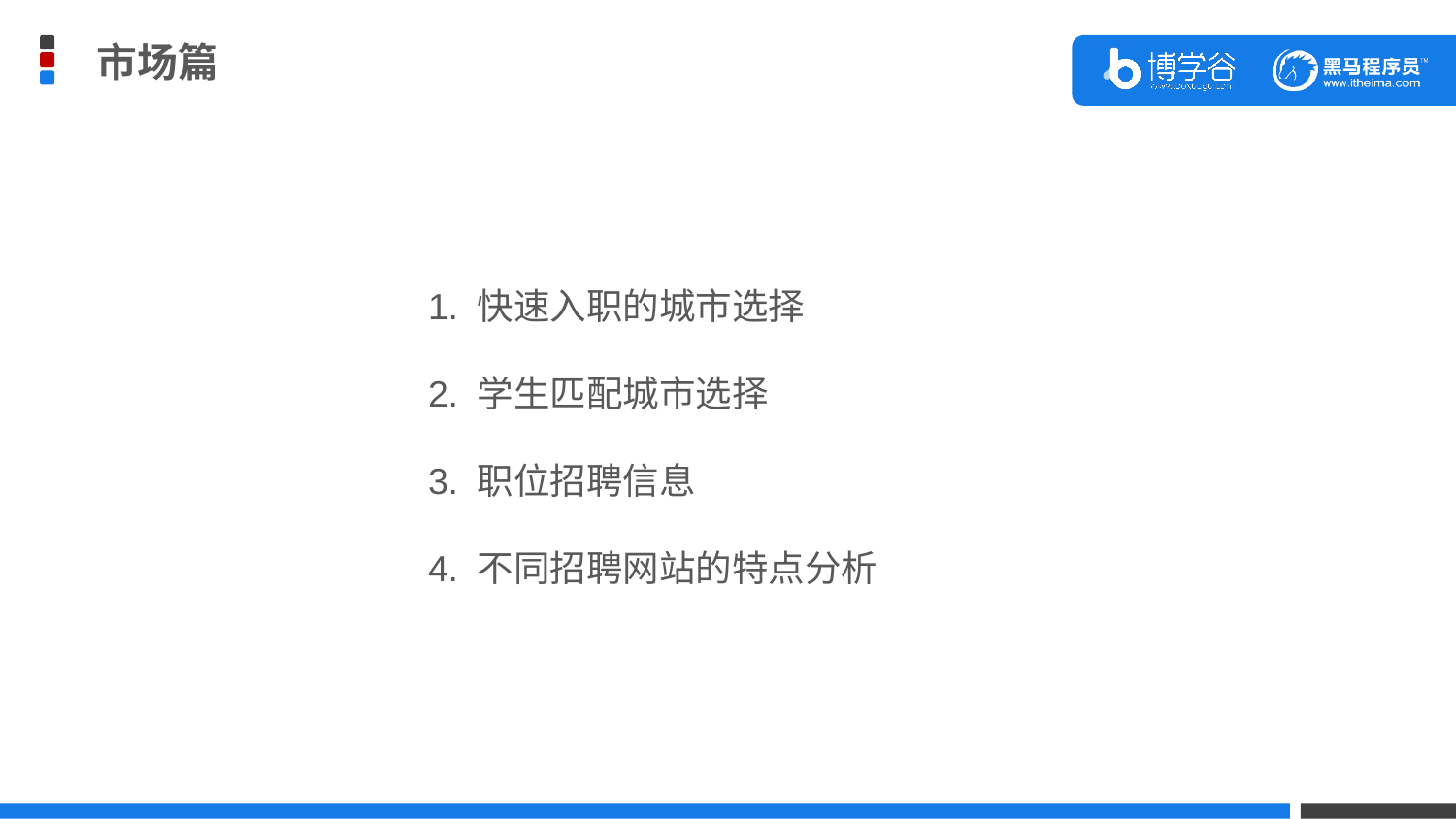

市场篇
1. 快速入职的城市选择
2. 学生匹配城市选择
3. 职位招聘信息
4. 不同招聘网站的特点分析